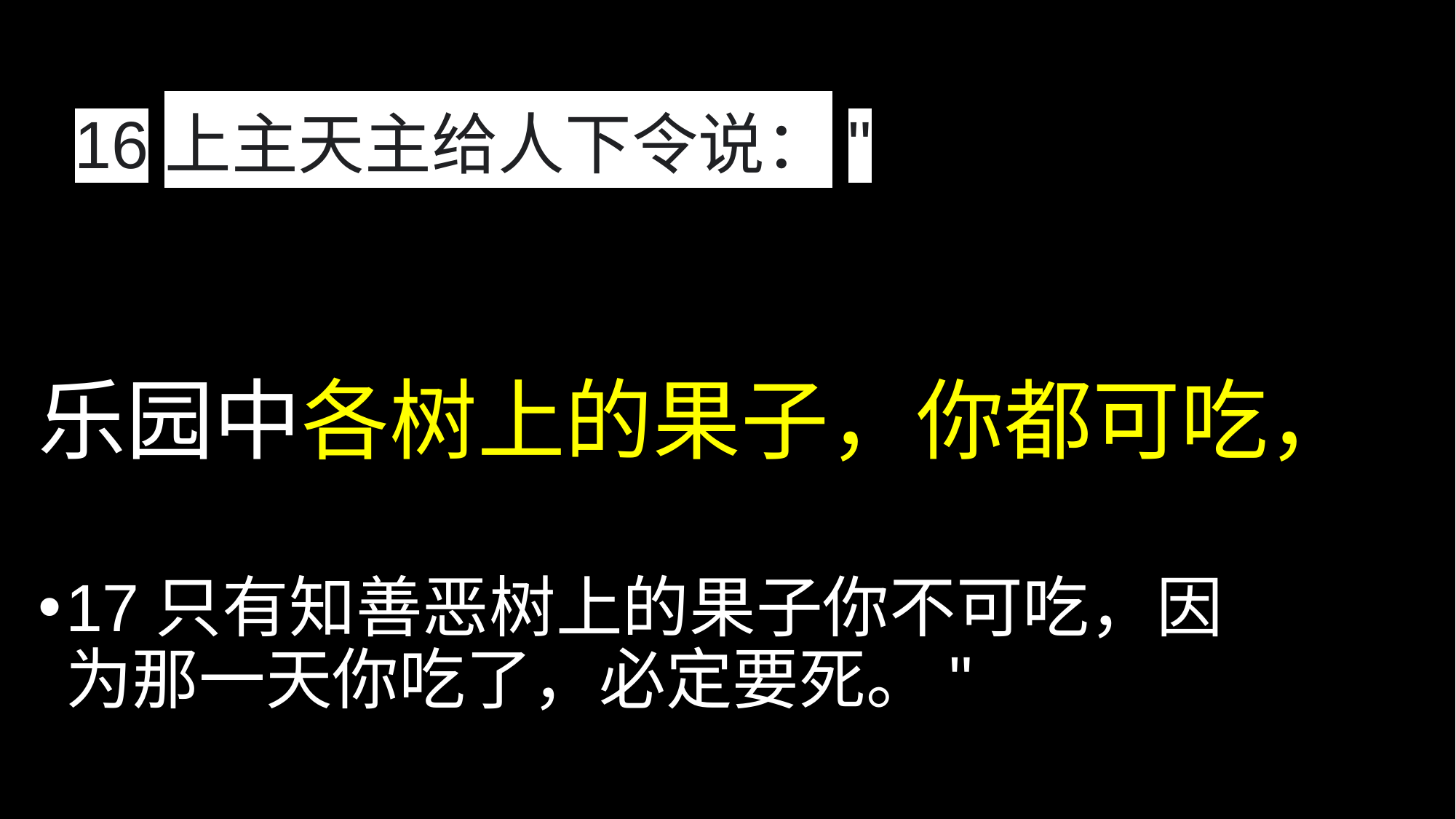

# 16上主天主给人下令说："

乐园中各树上的果子，你都可吃，

17只有知善恶树上的果子你不可吃，因为那一天你吃了，必定要死。"